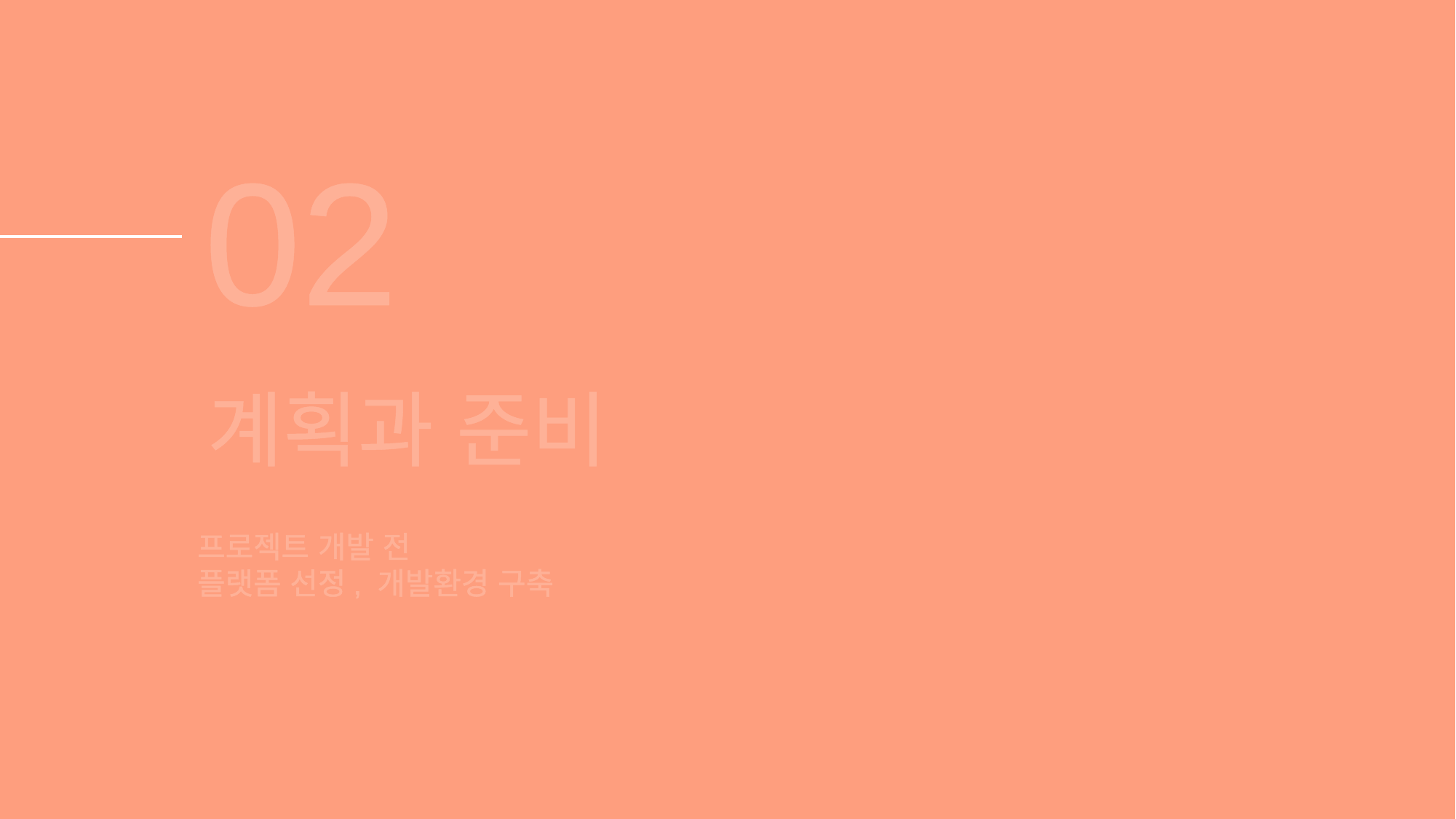

02
계획과 준비
프로젝트 개발 전
플랫폼 선정, 개발환경 구축